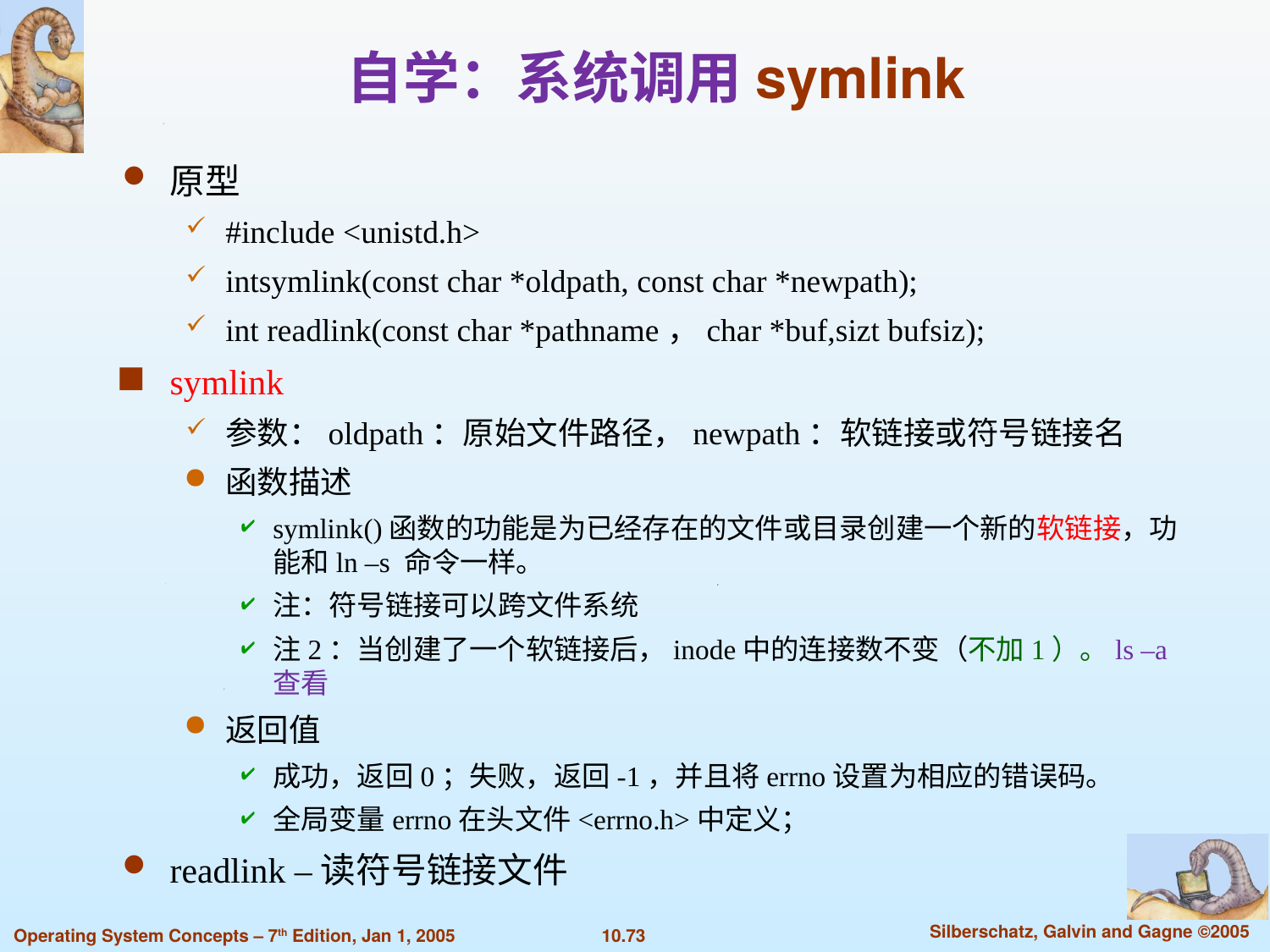

自学：系统调用symlink
原型
#include <unistd.h>
intsymlink(const char *oldpath, const char *newpath);
int readlink(const char *pathname，char *buf,sizt bufsiz);
symlink
参数：oldpath：原始文件路径，newpath：软链接或符号链接名
函数描述
symlink()函数的功能是为已经存在的文件或目录创建一个新的软链接，功能和ln –s 命令一样。
注：符号链接可以跨文件系统
注2：当创建了一个软链接后，inode中的连接数不变（不加1）。ls –a查看
返回值
成功，返回0；失败，返回-1，并且将errno设置为相应的错误码。
全局变量errno在头文件<errno.h>中定义；
readlink –读符号链接文件